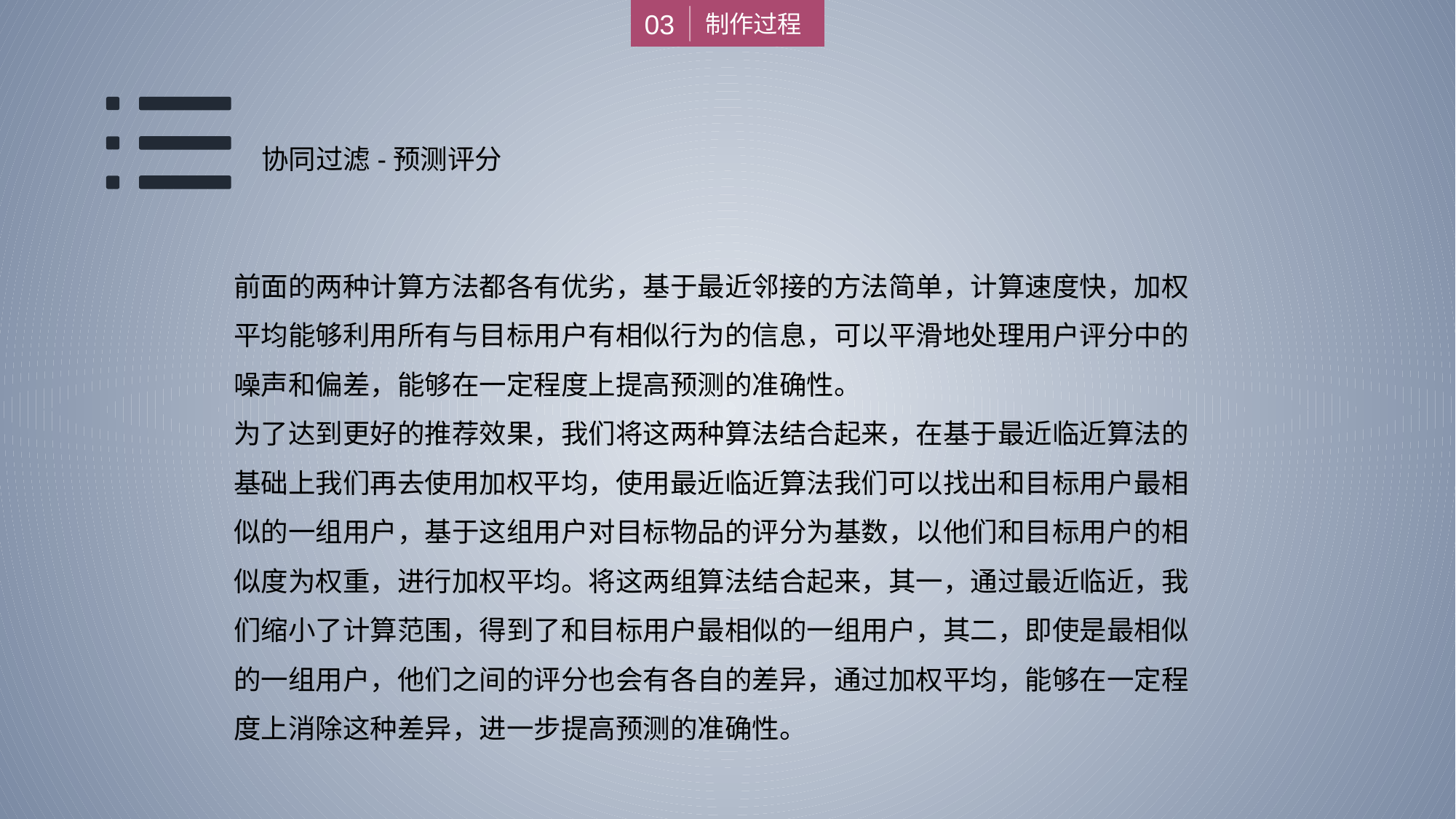

03
制作过程

协同过滤-预测评分
前面的两种计算方法都各有优劣，基于最近邻接的方法简单，计算速度快，加权平均能够利用所有与目标用户有相似行为的信息，可以平滑地处理用户评分中的噪声和偏差，能够在一定程度上提高预测的准确性。
为了达到更好的推荐效果，我们将这两种算法结合起来，在基于最近临近算法的基础上我们再去使用加权平均，使用最近临近算法我们可以找出和目标用户最相似的一组用户，基于这组用户对目标物品的评分为基数，以他们和目标用户的相似度为权重，进行加权平均。将这两组算法结合起来，其一，通过最近临近，我们缩小了计算范围，得到了和目标用户最相似的一组用户，其二，即使是最相似的一组用户，他们之间的评分也会有各自的差异，通过加权平均，能够在一定程度上消除这种差异，进一步提高预测的准确性。